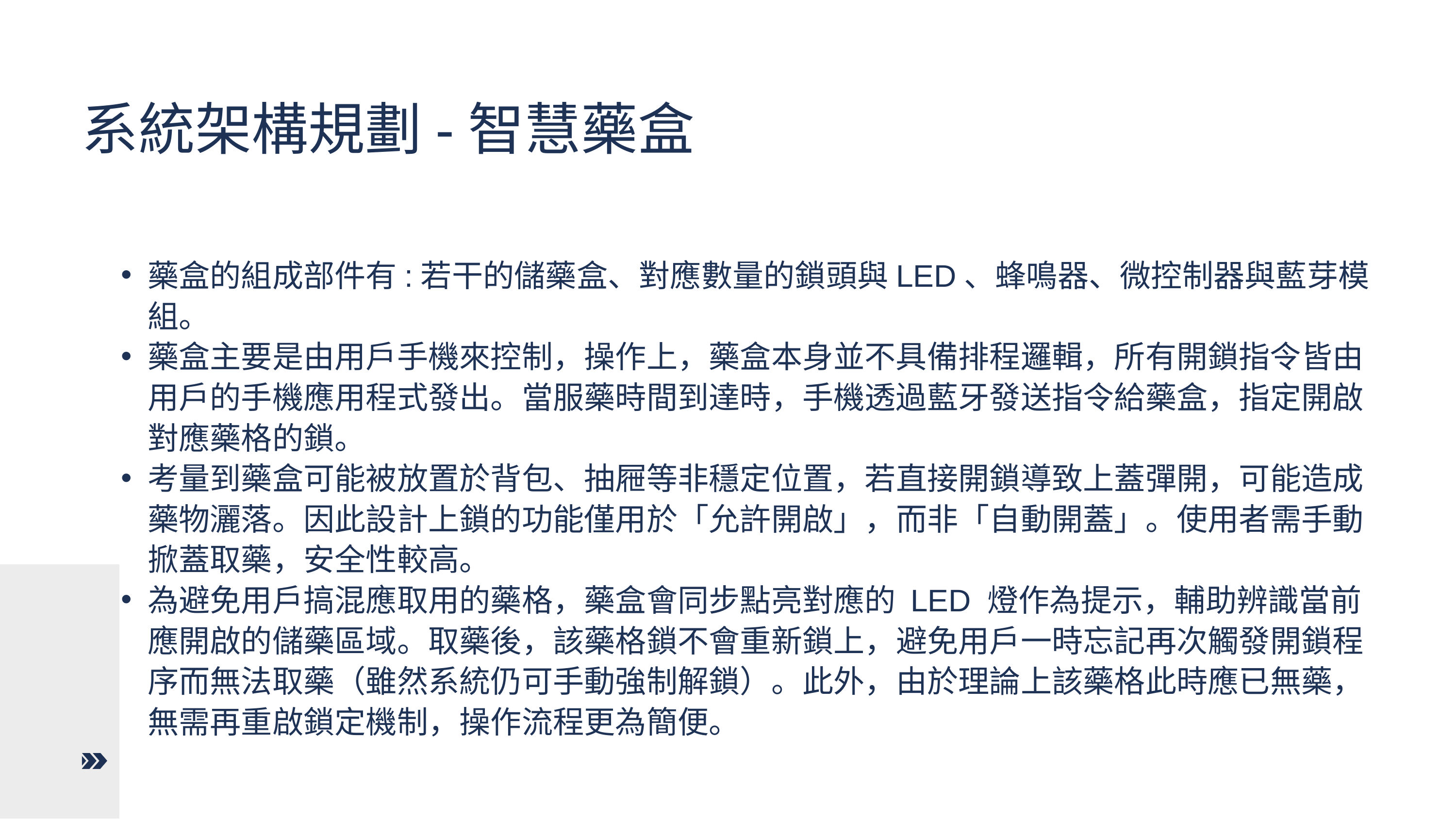

系統架構規劃-智慧藥盒
藥盒的組成部件有:若干的儲藥盒、對應數量的鎖頭與LED、蜂鳴器、微控制器與藍芽模組。​
藥盒主要是由用戶手機來控制，操作上，藥盒本身並不具備排程邏輯，所有開鎖指令皆由用戶的手機應用程式發出。當服藥時間到達時，手機透過藍牙發送指令給藥盒，指定開啟對應藥格的鎖。
考量到藥盒可能被放置於背包、抽屜等非穩定位置，若直接開鎖導致上蓋彈開，可能造成藥物灑落。因此設計上鎖的功能僅用於「允許開啟」，而非「自動開蓋」。使用者需手動掀蓋取藥，安全性較高。
為避免用戶搞混應取用的藥格，藥盒會同步點亮對應的 LED 燈作為提示，輔助辨識當前應開啟的儲藥區域。取藥後，該藥格鎖不會重新鎖上，避免用戶一時忘記再次觸發開鎖程序而無法取藥（雖然系統仍可手動強制解鎖）。此外，由於理論上該藥格此時應已無藥，無需再重啟鎖定機制，操作流程更為簡便。